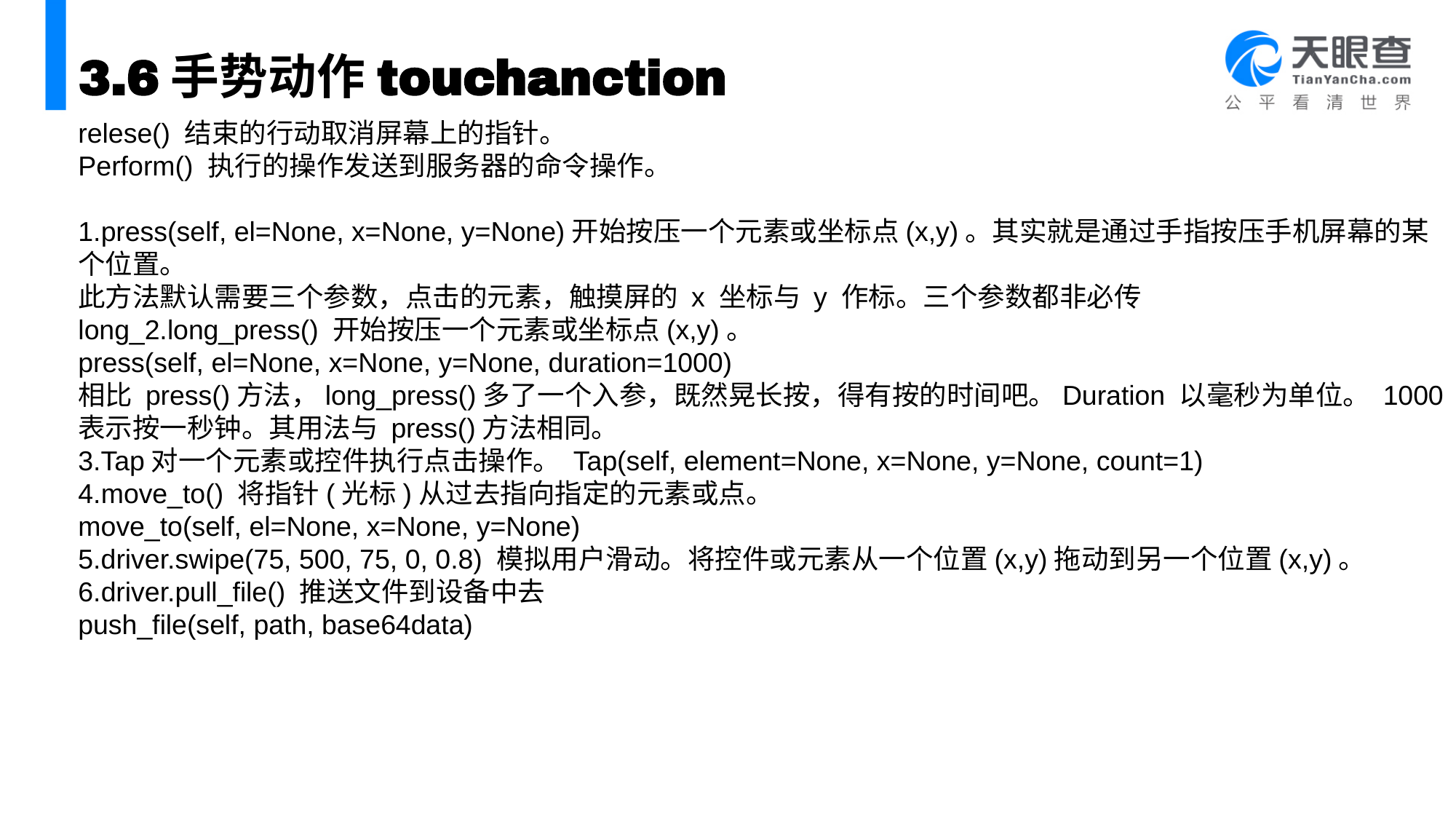

# 3.6手势动作touchanction
relese() 结束的行动取消屏幕上的指针。
Perform() 执行的操作发送到服务器的命令操作。

1.press(self, el=None, x=None, y=None)开始按压一个元素或坐标点(x,y)。其实就是通过手指按压手机屏幕的某个位置。
此方法默认需要三个参数，点击的元素，触摸屏的 x 坐标与 y 作标。三个参数都非必传
long_2.long_press() 开始按压一个元素或坐标点(x,y)。
press(self, el=None, x=None, y=None, duration=1000)
相比 press()方法，long_press()多了一个入参，既然晃长按，得有按的时间吧。Duration 以毫秒为单位。 1000 表示按一秒钟。其用法与 press()方法相同。
3.Tap对一个元素或控件执行点击操作。 Tap(self, element=None, x=None, y=None, count=1)
4.move_to() 将指针(光标)从过去指向指定的元素或点。
move_to(self, el=None, x=None, y=None)
5.driver.swipe(75, 500, 75, 0, 0.8) 模拟用户滑动。将控件或元素从一个位置(x,y)拖动到另一个位置(x,y)。
6.driver.pull_file() 推送文件到设备中去
push_file(self, path, base64data)